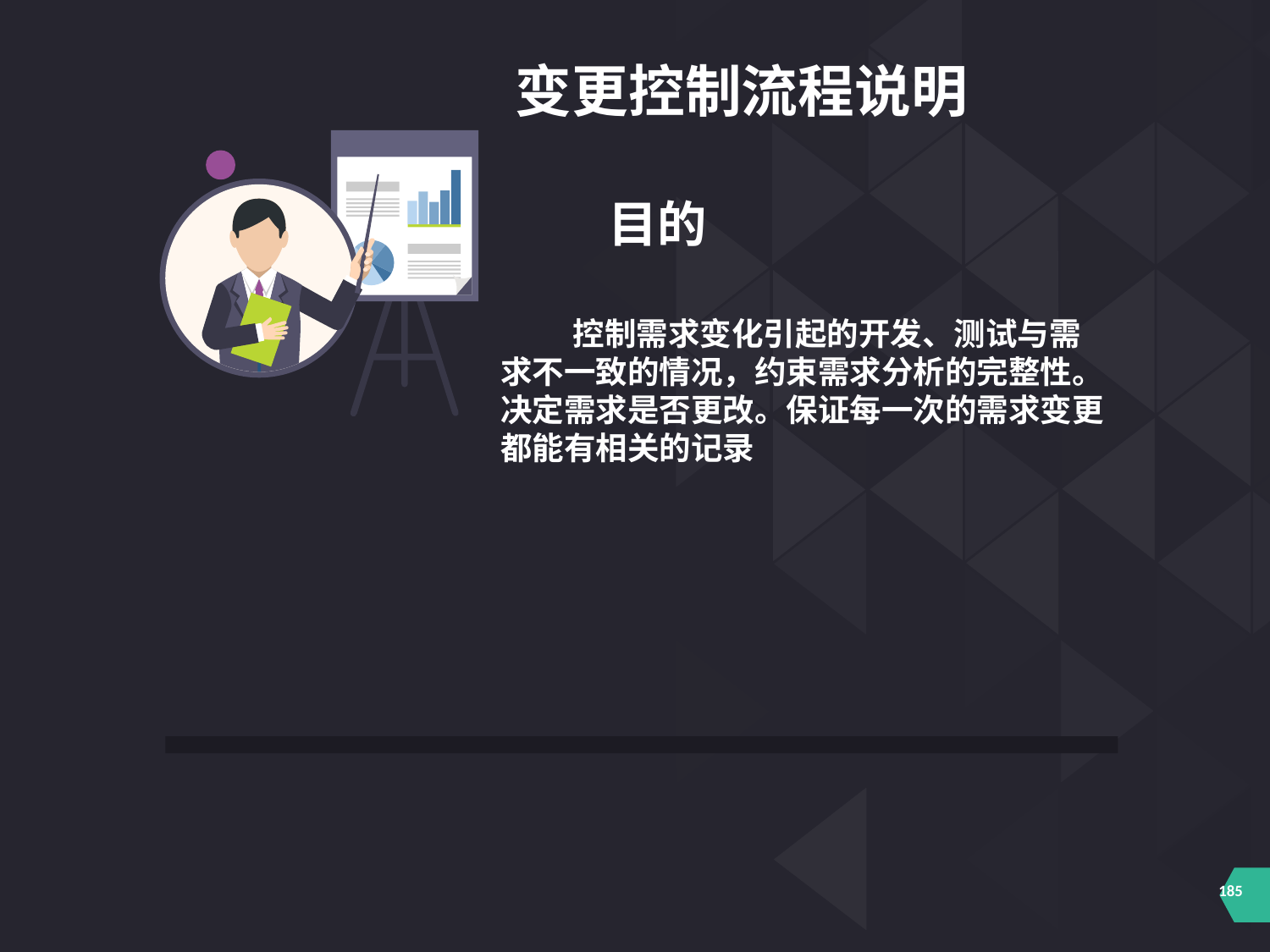

变更控制流程说明

目的
         控制需求变化引起的开发、测试与需求不一致的情况，约束需求分析的完整性。决定需求是否更改。保证每一次的需求变更都能有相关的记录